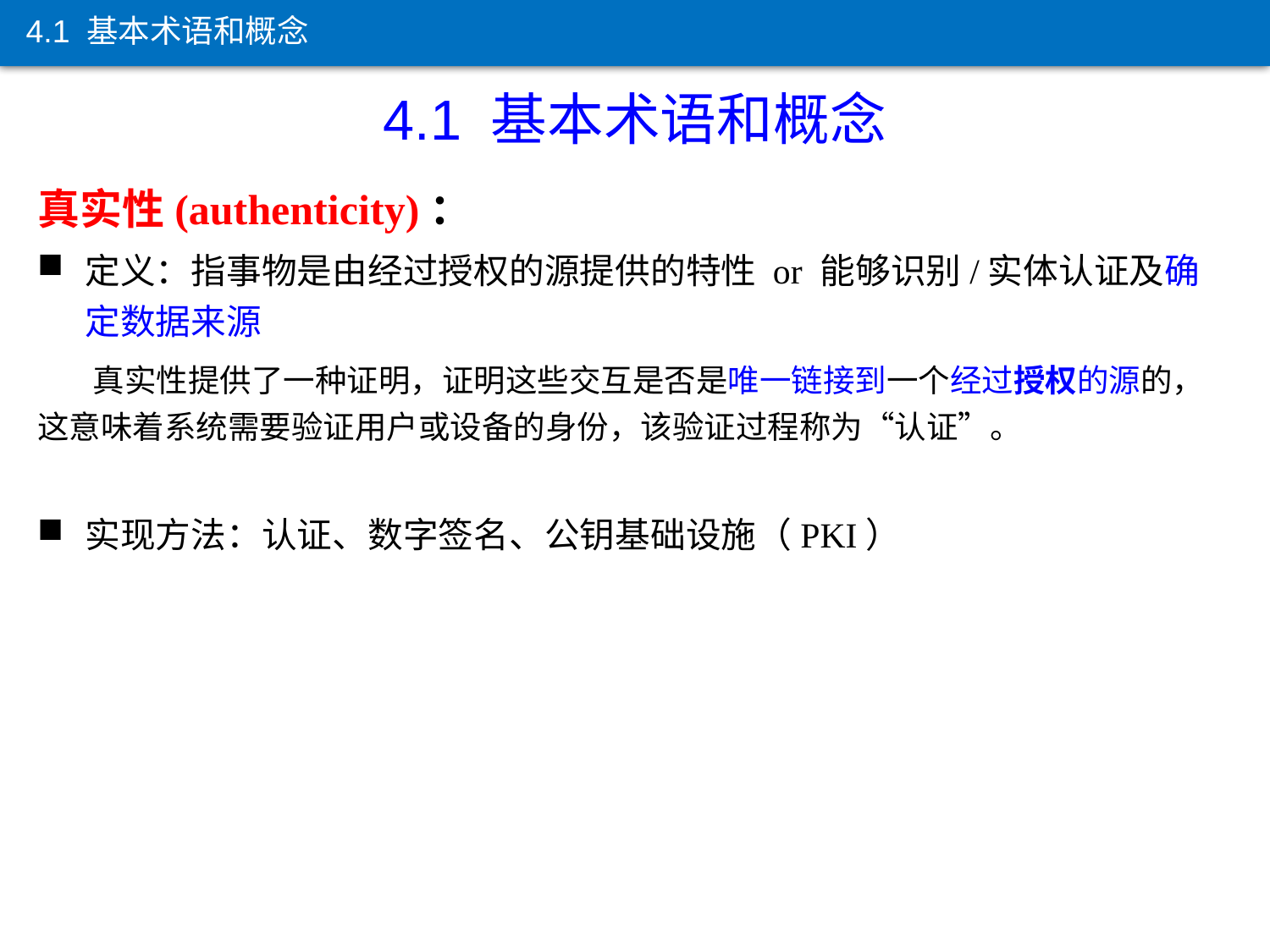

4.1 基本术语和概念
4.1 基本术语和概念
真实性(authenticity)：
定义：指事物是由经过授权的源提供的特性 or 能够识别/实体认证及确定数据来源
      真实性提供了一种证明，证明这些交互是否是唯一链接到一个经过授权的源的，这意味着系统需要验证用户或设备的身份，该验证过程称为“认证”。

实现方法：认证、数字签名、公钥基础设施（PKI）

28